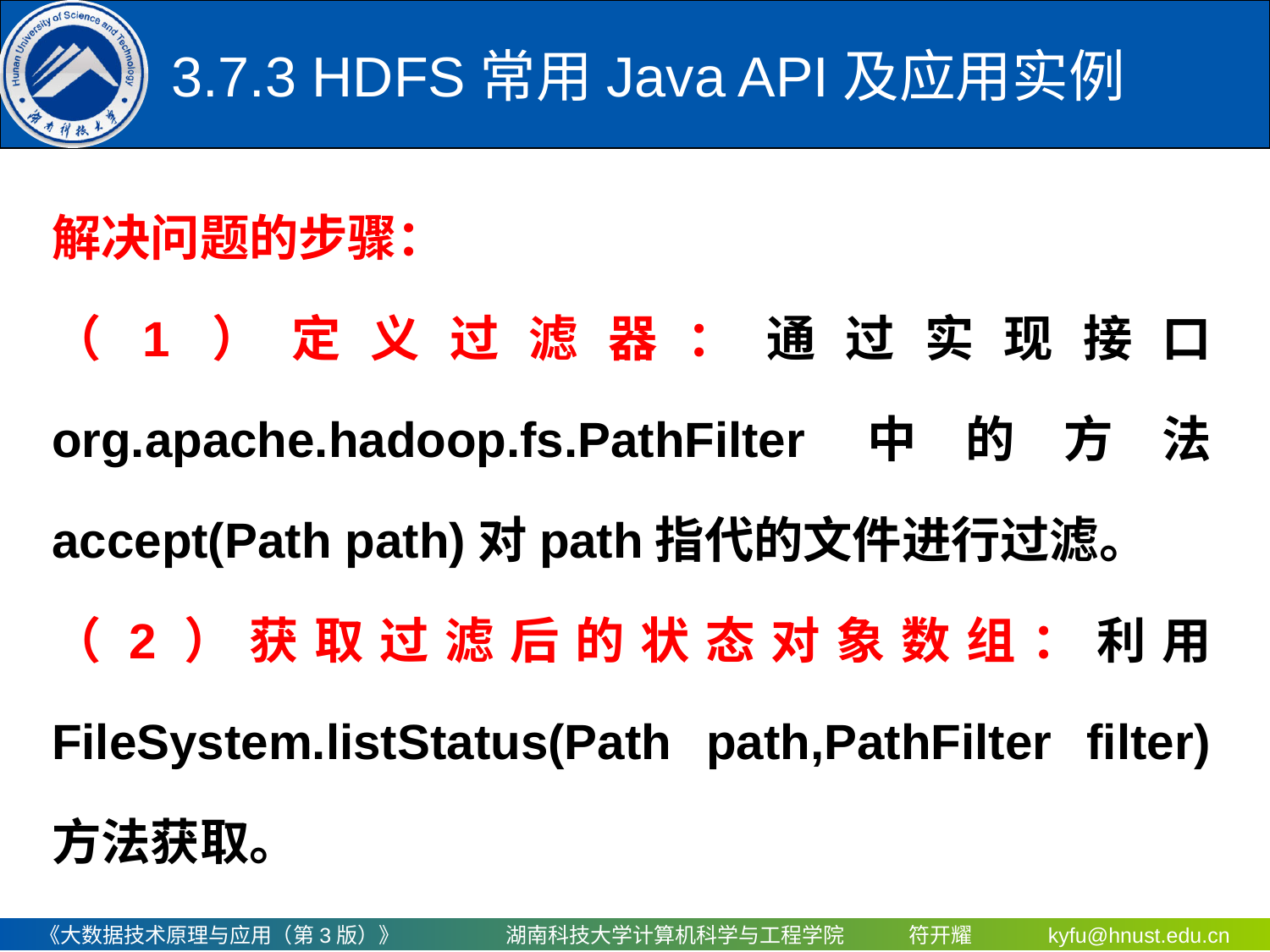

# 3.7.3 HDFS常用Java API及应用实例
解决问题的步骤：
（1）定义过滤器：通过实现接口org.apache.hadoop.fs.PathFilter中的方法accept(Path path)对path指代的文件进行过滤。
（2）获取过滤后的状态对象数组：利用FileSystem.listStatus(Path path,PathFilter filter)方法获取。